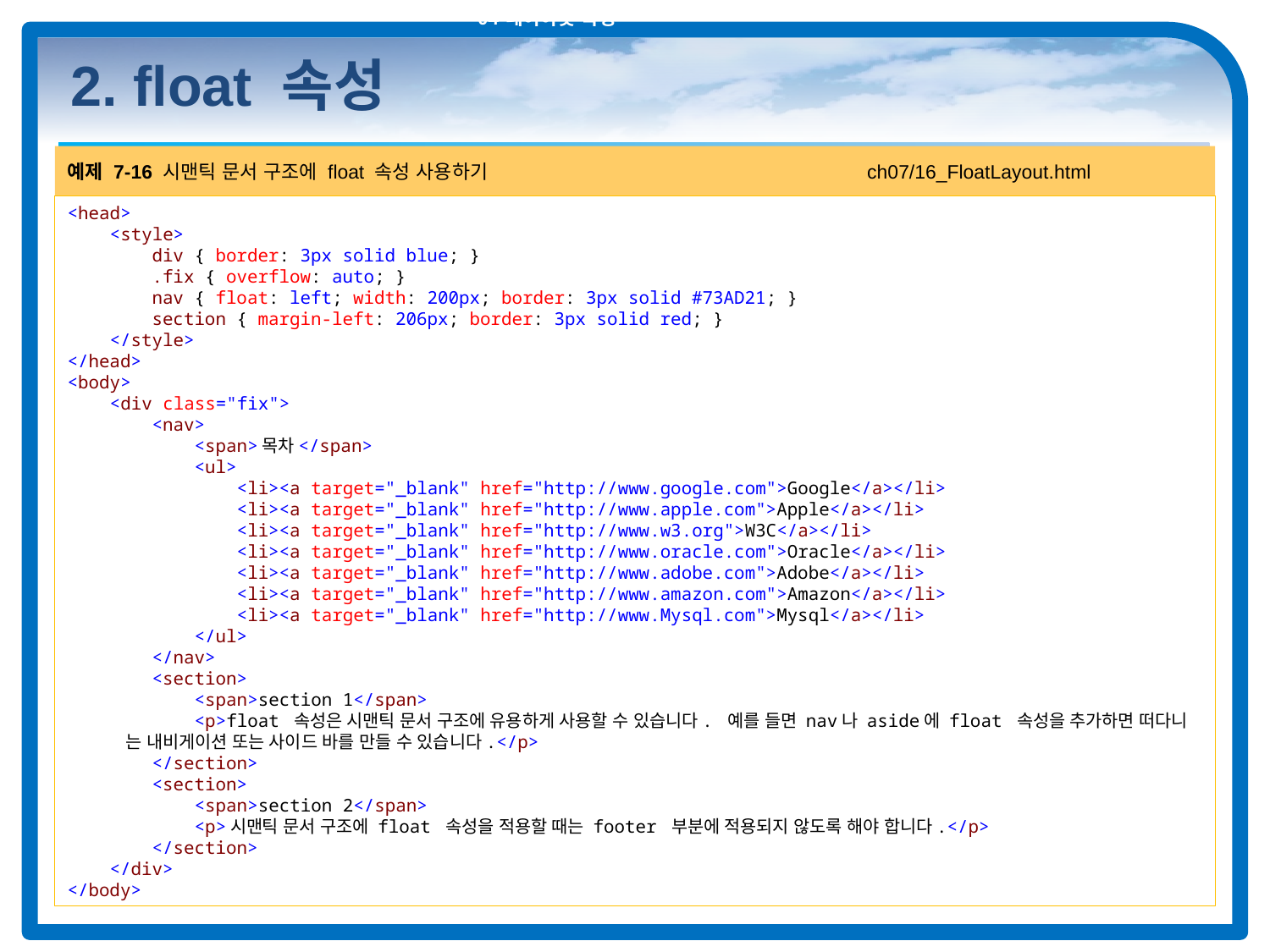

04 레이아웃 속성
# 2. float 속성
예제 7-16 시맨틱 문서 구조에 float 속성 사용하기                                                                    ch07/16_FloatLayout.html
<head>
    <style>
        div { border: 3px solid blue; }
        .fix { overflow: auto; }
        nav { float: left; width: 200px; border: 3px solid #73AD21; }
        section { margin-left: 206px; border: 3px solid red; }
    </style>
</head>
<body>
    <div class="fix">
        <nav>
            <span>목차</span>
            <ul>
                <li><a target="_blank" href="http://www.google.com">Google</a></li>
                <li><a target="_blank" href="http://www.apple.com">Apple</a></li>
                <li><a target="_blank" href="http://www.w3.org">W3C</a></li>
                <li><a target="_blank" href="http://www.oracle.com">Oracle</a></li>
                <li><a target="_blank" href="http://www.adobe.com">Adobe</a></li>
                <li><a target="_blank" href="http://www.amazon.com">Amazon</a></li>
                <li><a target="_blank" href="http://www.Mysql.com">Mysql</a></li>
            </ul>
        </nav>
        <section>
            <span>section 1</span>
            <p>float 속성은 시맨틱 문서 구조에 유용하게 사용할 수 있습니다. 예를 들면 nav나 aside에 float 속성을 추가하면 떠다니
            는 내비게이션 또는 사이드 바를 만들 수 있습니다.</p>
        </section>
        <section>
            <span>section 2</span>
            <p>시맨틱 문서 구조에 float 속성을 적용할 때는 footer 부분에 적용되지 않도록 해야 합니다.</p>
        </section>
    </div>
</body>